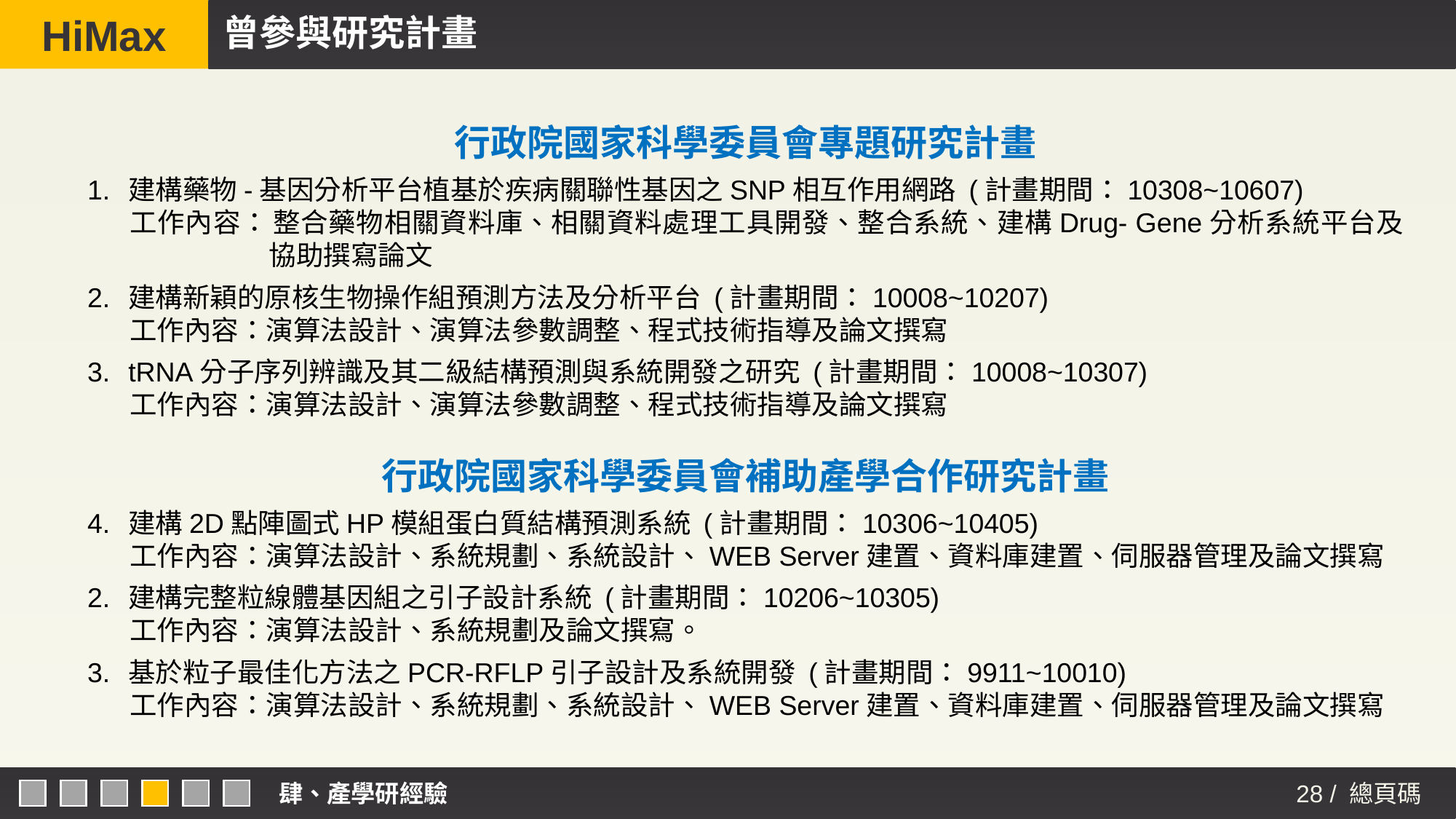

# 曾參與研究計畫
行政院國家科學委員會專題研究計畫
建構藥物-基因分析平台植基於疾病關聯性基因之SNP相互作用網路 (計畫期間：10308~10607)
工作內容：	整合藥物相關資料庫、相關資料處理工具開發、整合系統、建構Drug- Gene分析系統平台及協助撰寫論文
建構新穎的原核生物操作組預測方法及分析平台 (計畫期間：10008~10207)
工作內容：演算法設計、演算法參數調整、程式技術指導及論文撰寫
tRNA分子序列辨識及其二級結構預測與系統開發之研究 (計畫期間：10008~10307)
工作內容：演算法設計、演算法參數調整、程式技術指導及論文撰寫

行政院國家科學委員會補助產學合作研究計畫
建構2D點陣圖式HP模組蛋白質結構預測系統 (計畫期間：10306~10405)
工作內容：演算法設計、系統規劃、系統設計、WEB Server建置、資料庫建置、伺服器管理及論文撰寫
建構完整粒線體基因組之引子設計系統 (計畫期間：10206~10305)
工作內容：演算法設計、系統規劃及論文撰寫。
基於粒子最佳化方法之PCR-RFLP引子設計及系統開發 (計畫期間：9911~10010)
工作內容：演算法設計、系統規劃、系統設計、WEB Server建置、資料庫建置、伺服器管理及論文撰寫